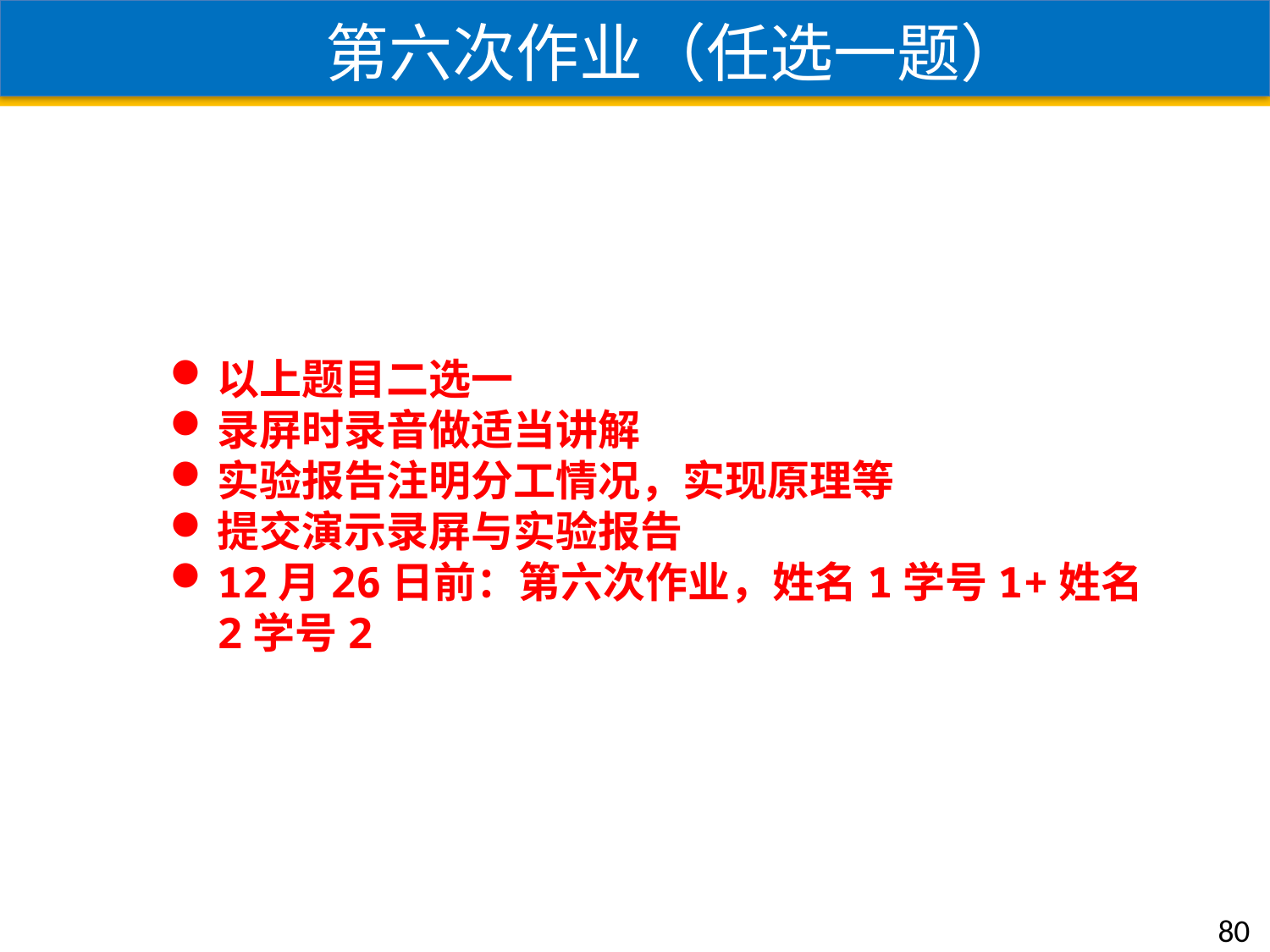

第六次作业（任选一题）
以上题目二选一
录屏时录音做适当讲解
实验报告注明分工情况，实现原理等
提交演示录屏与实验报告
12月26日前：第六次作业，姓名1学号1+姓名2学号2
80